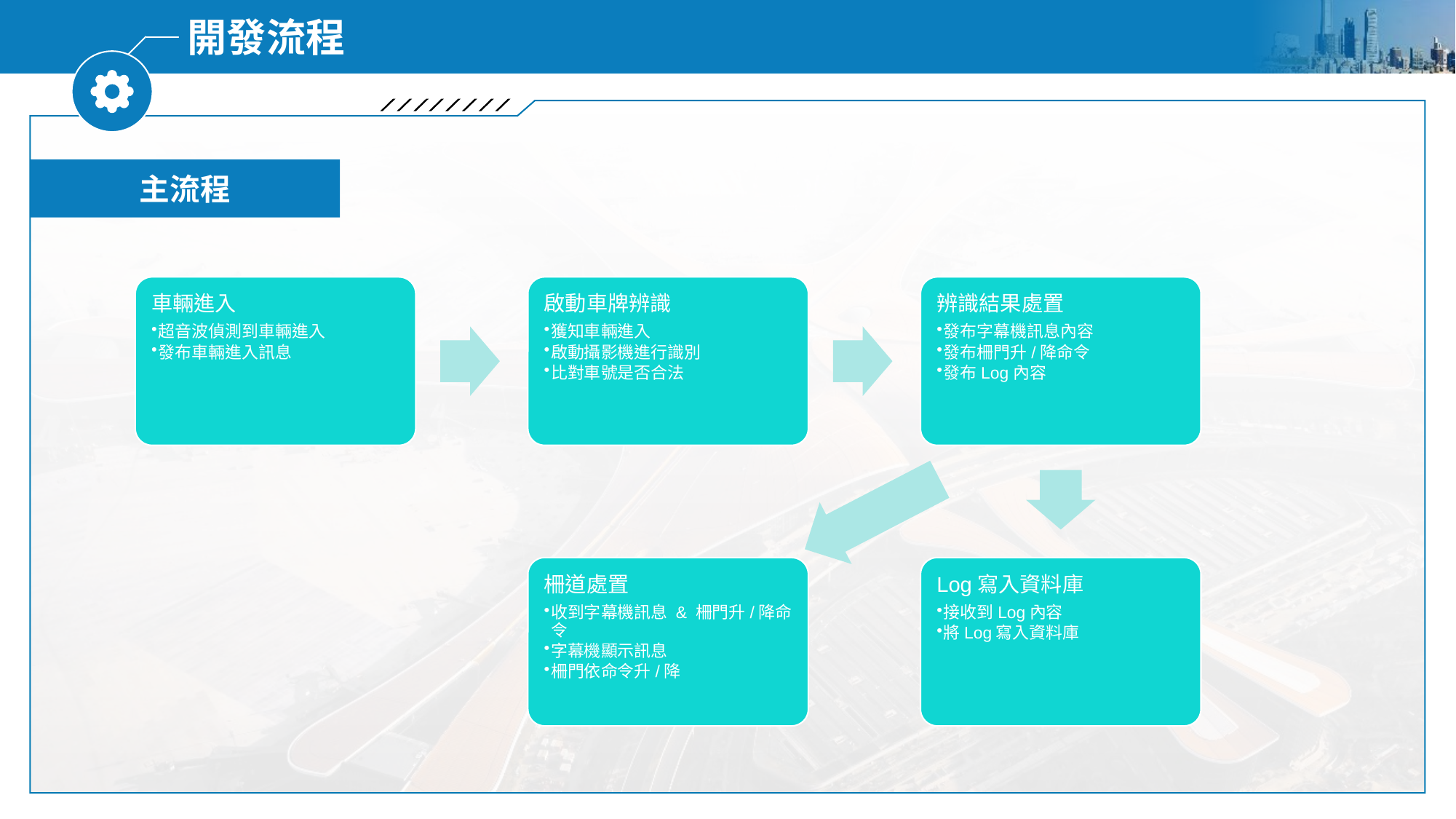

開發流程
主流程
車輛進入
超音波偵測到車輛進入
發布車輛進入訊息

啟動車牌辨識
獲知車輛進入
啟動攝影機進行識別
比對車號是否合法

辨識結果處置
發布字幕機訊息內容
發布柵門升/降命令
發布Log內容

Log寫入資料庫
接收到Log內容
將Log寫入資料庫

柵道處置
收到字幕機訊息 & 柵門升/降命令
字幕機顯示訊息
柵門依命令升/降